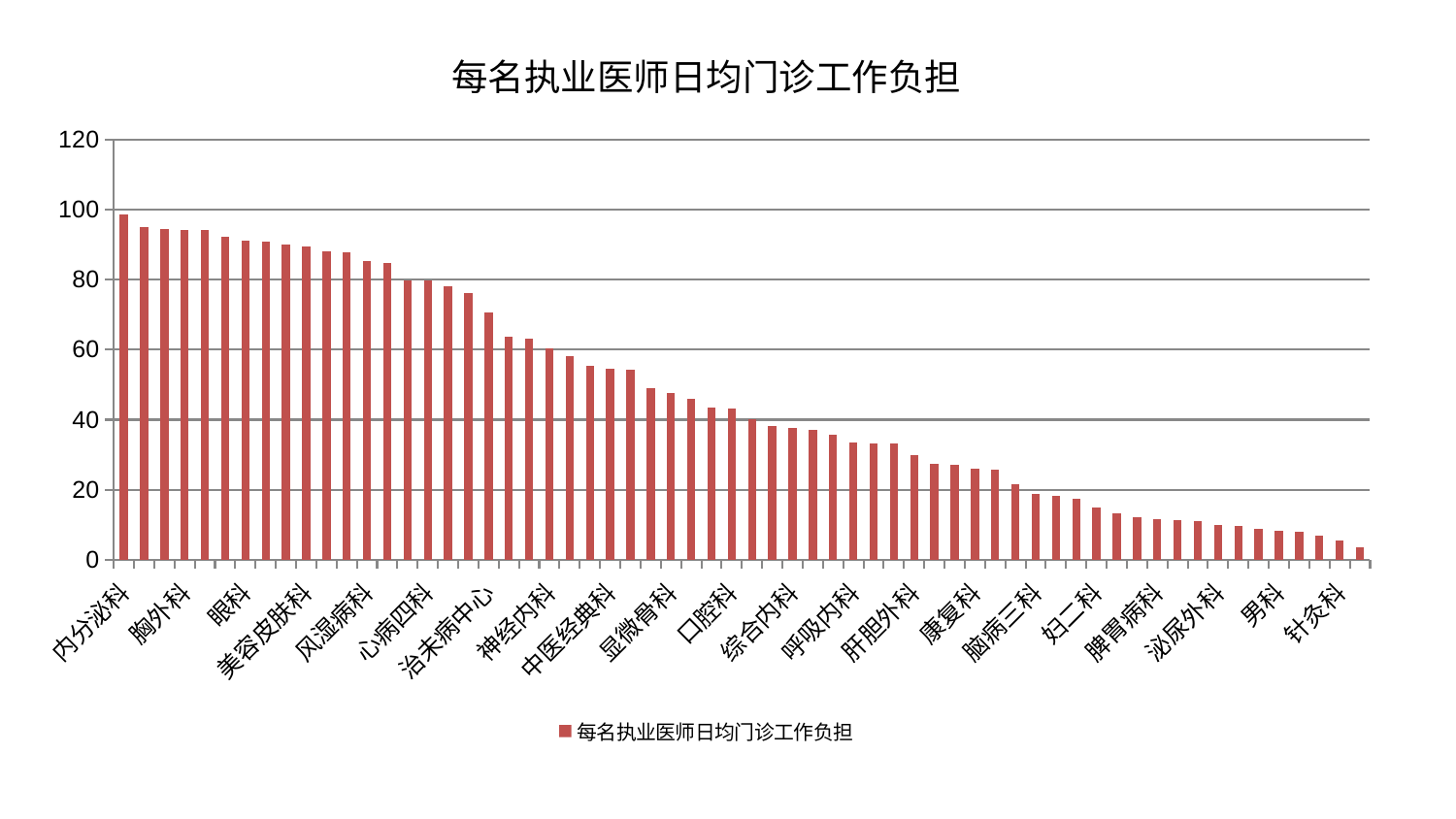

### Chart: 每名执业医师日均门诊工作负担

| Category | 每名执业医师日均门诊工作负担 |
|---|---|
| 内分泌科 | 98.62108517421913 |
| 消化内科 | 94.91815391967941 |
| 中医外治中心 | 94.43598851369097 |
| 胸外科 | 94.29016441509638 |
| 儿科 | 94.09970535955745 |
| 心病二科 | 92.33646375568489 |
| 眼科 | 91.10869393098938 |
| 重症医学科 | 91.00130266287469 |
| 东区重症医学科 | 90.0996013496518 |
| 美容皮肤科 | 89.49639599284298 |
| 身心医学科 | 88.21783443944045 |
| 妇科 | 87.71748519489397 |
| 风湿病科 | 85.27445149921257 |
| 妇科妇二科合并 | 84.80333709054462 |
| 创伤骨科 | 79.87456438504607 |
| 心病四科 | 79.70981247183389 |
| 肛肠科 | 78.02255764287074 |
| 心病一科 | 76.1260812655505 |
| 治未病中心 | 70.65685458572108 |
| 老年医学科 | 63.795647820043385 |
| 小儿骨科 | 63.1777281010754 |
| 神经内科 | 60.33288728930324 |
| 乳腺甲状腺外科 | 58.28916535820681 |
| 脑病一科 | 55.371990401798186 |
| 中医经典科 | 54.57913503653331 |
| 肾病科 | 54.31950213351649 |
| 脊柱骨科 | 49.1064881910698 |
| 显微骨科 | 47.572519495212376 |
| 肝病科 | 45.844385099555105 |
| 血液科 | 43.338583962210954 |
| 口腔科 | 43.177294413622214 |
| 小儿推拿科 | 40.21439013213175 |
| 医院 | 38.098725595332226 |
| 综合内科 | 37.60507491261353 |
| 东区肾病科 | 37.048546410197105 |
| 心病三科 | 35.5967997721796 |
| 呼吸内科 | 33.496606372728735 |
| 神经外科 | 33.32881806309511 |
| 心血管内科 | 33.25962993253717 |
| 肝胆外科 | 29.869807119994874 |
| 骨科 | 27.475005826129518 |
| 脑病二科 | 27.01089074974796 |
| 康复科 | 26.023984769154485 |
| 肾脏内科 | 25.60292226150118 |
| 关节骨科 | 21.471383273206367 |
| 脑病三科 | 18.674748560055733 |
| 西区重症医学科 | 18.356386844258843 |
| 皮肤科 | 17.32881766960004 |
| 妇二科 | 14.99995171231201 |
| 普通外科 | 13.28629804066328 |
| 肿瘤内科 | 12.052842545465413 |
| 脾胃病科 | 11.698428667855044 |
| 运动损伤骨科 | 11.405437635048 |
| 耳鼻喉科 | 10.942750326675377 |
| 泌尿外科 | 9.856269358843406 |
| 微创骨科 | 9.607792491527878 |
| 周围血管科 | 8.876524530986952 |
| 男科 | 8.235937273332961 |
| 脾胃科消化科合并 | 7.856187170554452 |
| 推拿科 | 7.011874781584626 |
| 针灸科 | 5.606386595274349 |
| 产科 | 3.4418127516605557 |
258